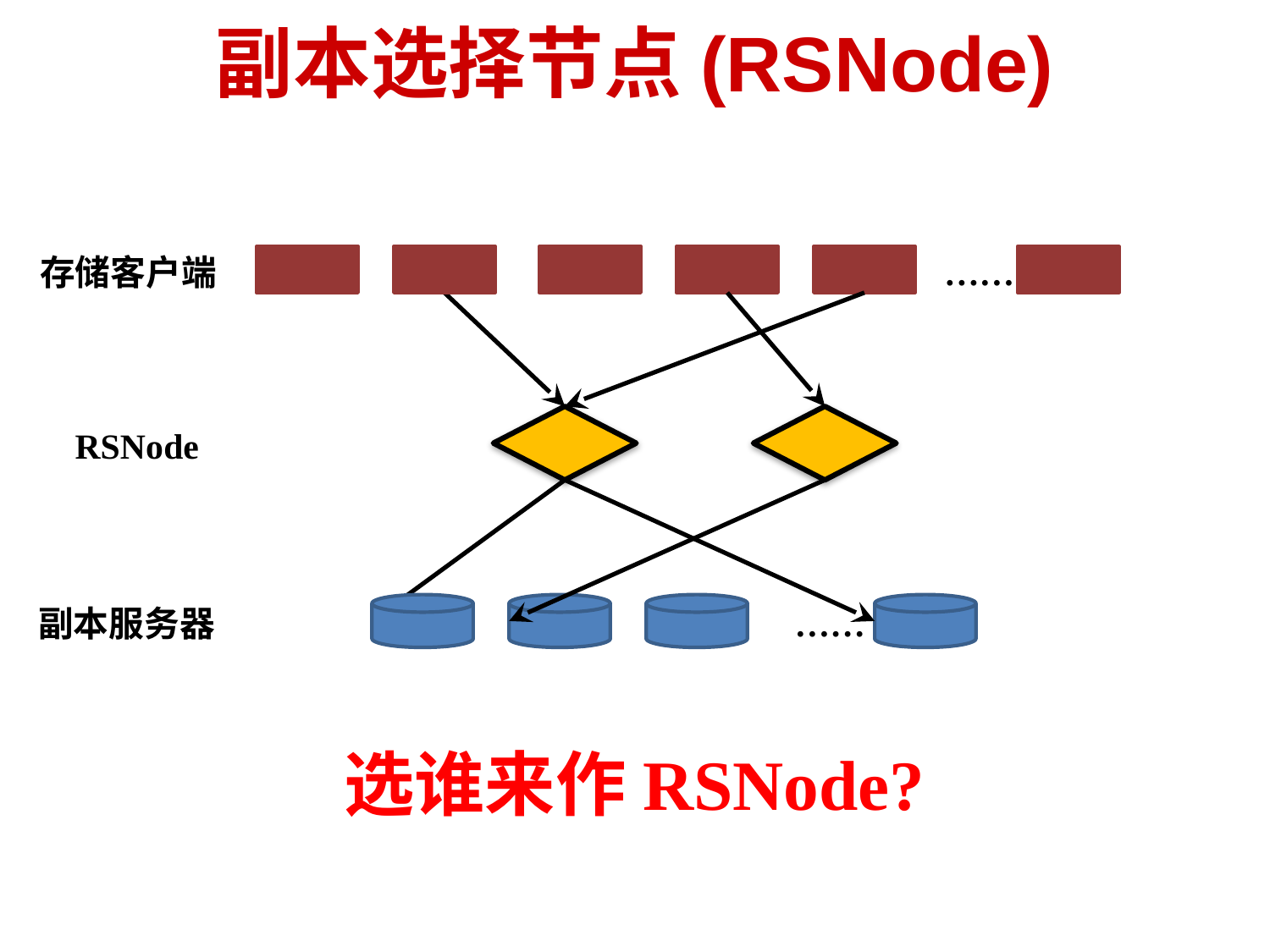

# 副本选择节点(RSNode)
存储客户端
……

RSNode

副本服务器
……
选谁来作RSNode?